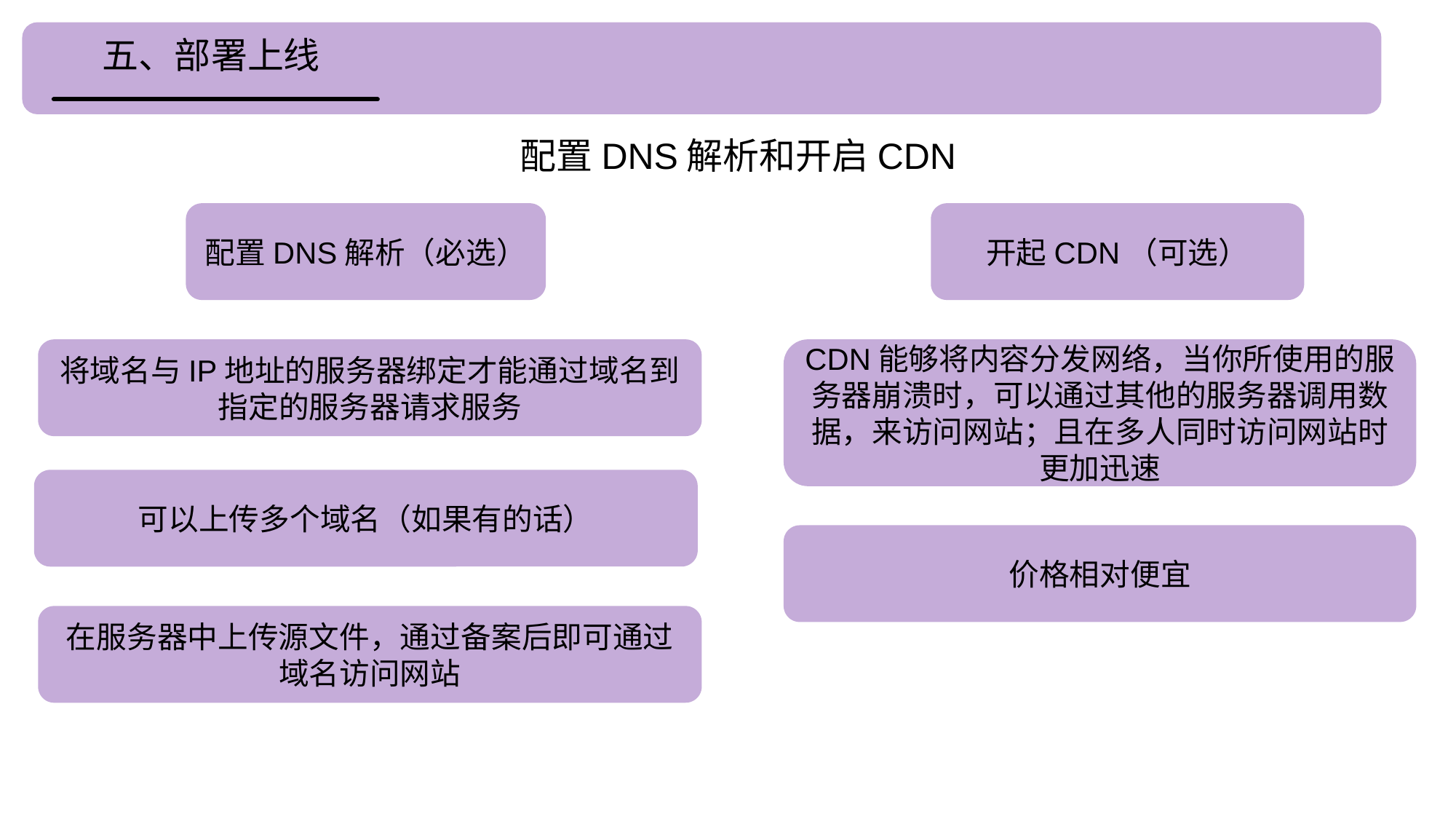

五、部署上线

配置DNS解析和开启CDN
配置DNS解析（必选）
开起CDN（可选）
将域名与IP地址的服务器绑定才能通过域名到指定的服务器请求服务
CDN能够将内容分发网络，当你所使用的服务器崩溃时，可以通过其他的服务器调用数据，来访问网站；且在多人同时访问网站时更加迅速
可以上传多个域名（如果有的话）
价格相对便宜
在服务器中上传源文件，通过备案后即可通过域名访问网站